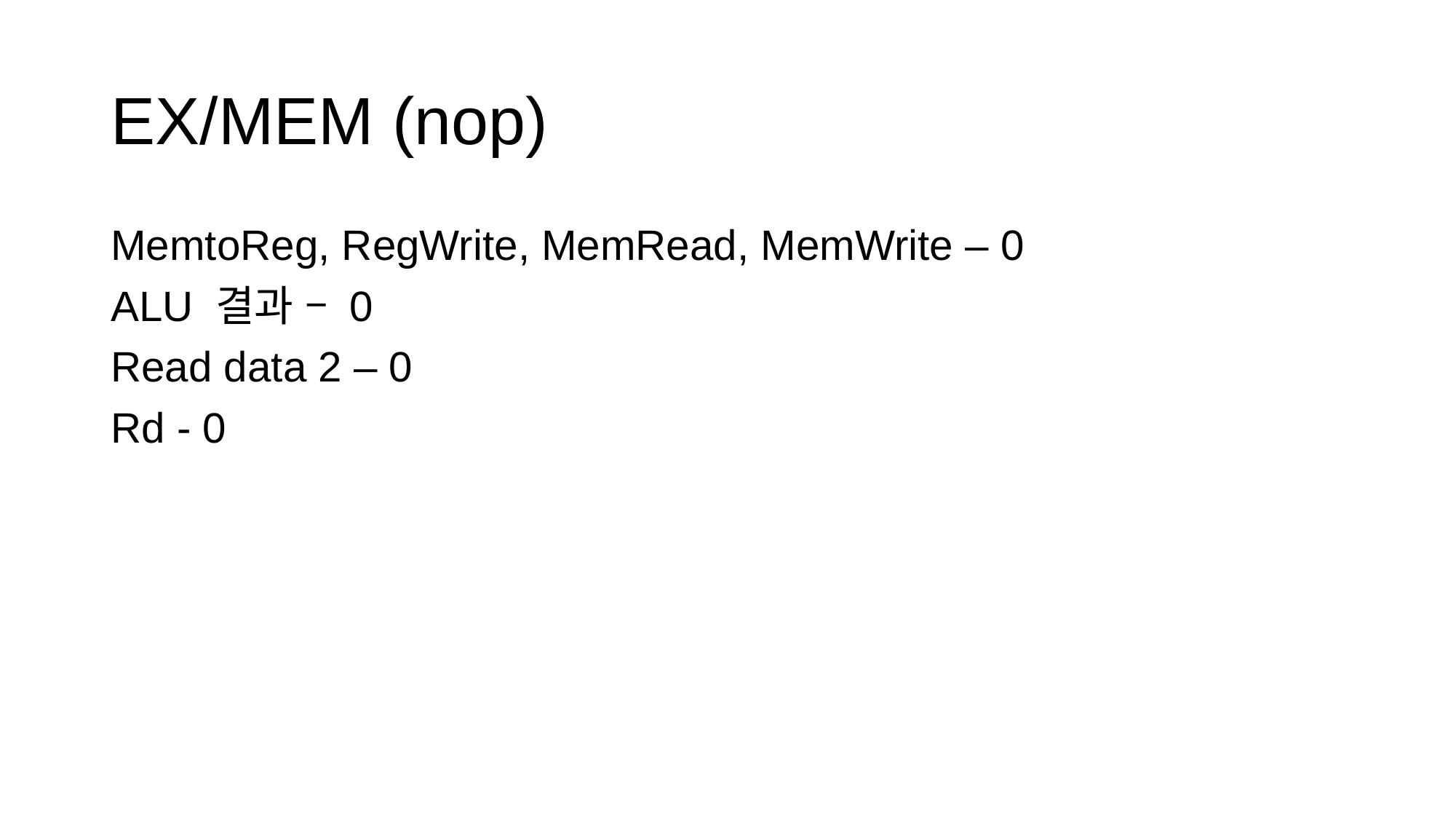

# EX/MEM (nop)
MemtoReg, RegWrite, MemRead, MemWrite – 0
ALU 결과 – 0
Read data 2 – 0
Rd - 0